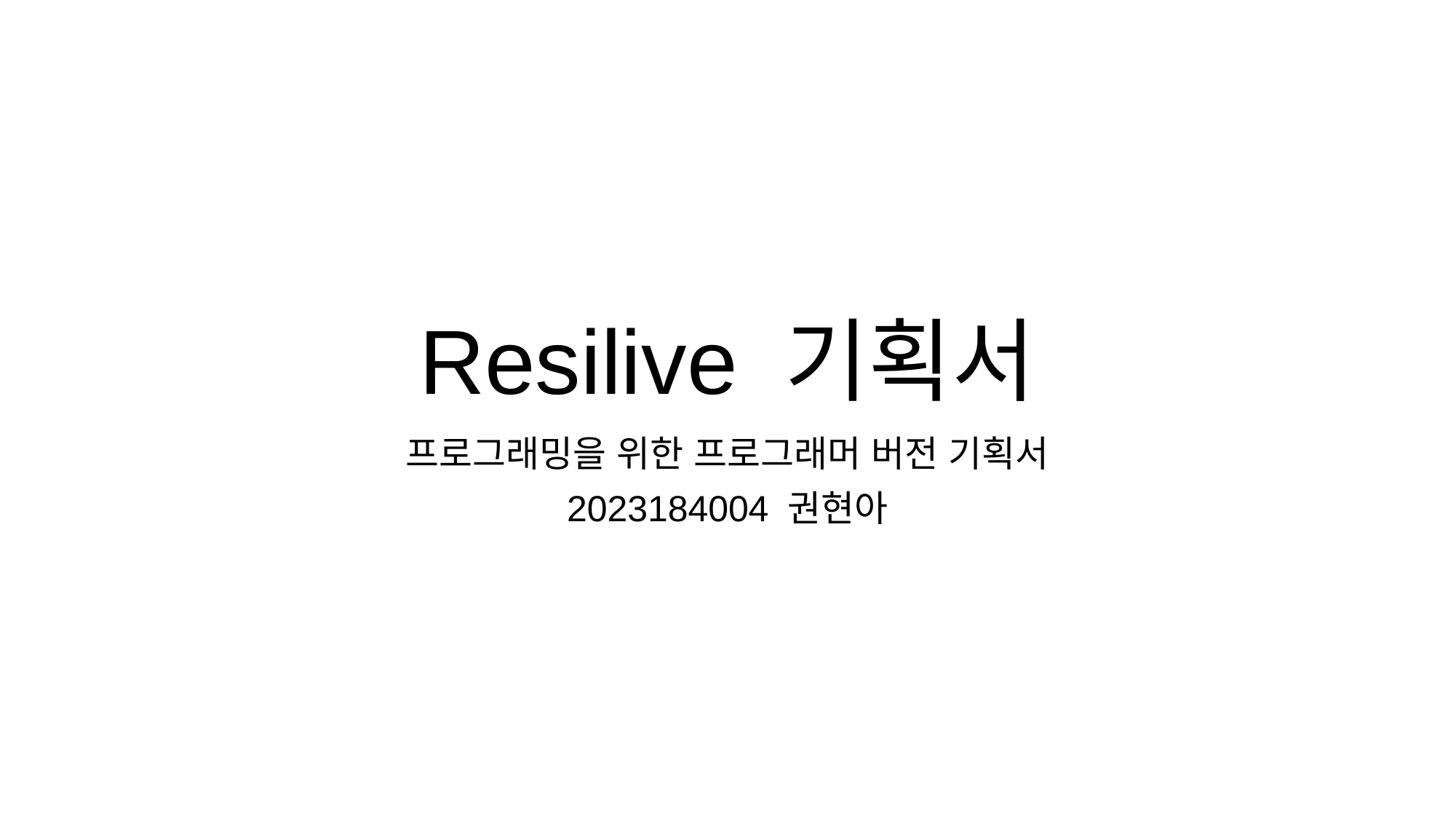

# Resilive 기획서
프로그래밍을 위한 프로그래머 버전 기획서
2023184004 권현아